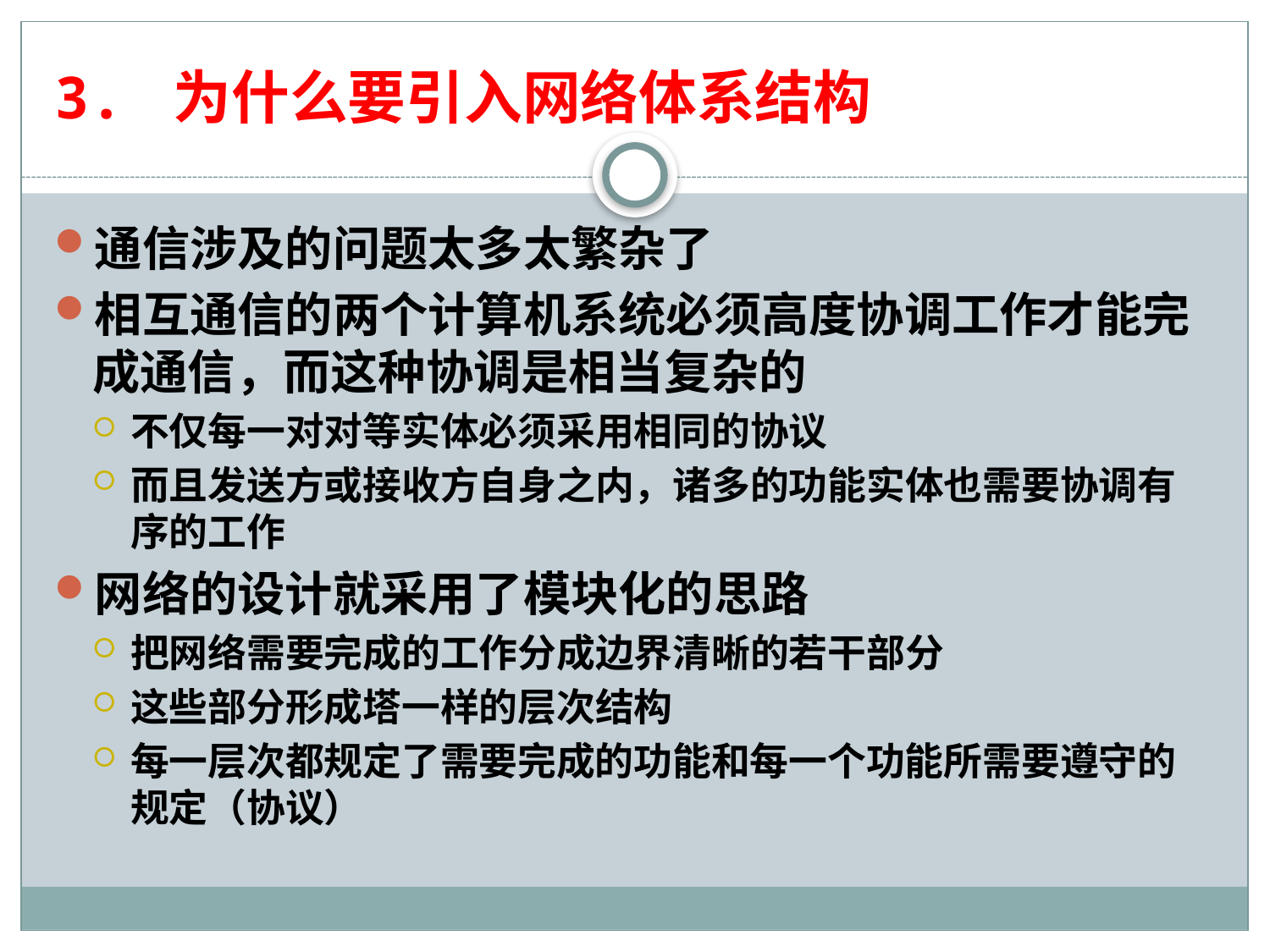

# 3. 为什么要引入网络体系结构
通信涉及的问题太多太繁杂了
相互通信的两个计算机系统必须高度协调工作才能完成通信，而这种协调是相当复杂的
不仅每一对对等实体必须采用相同的协议
而且发送方或接收方自身之内，诸多的功能实体也需要协调有序的工作
网络的设计就采用了模块化的思路
把网络需要完成的工作分成边界清晰的若干部分
这些部分形成塔一样的层次结构
每一层次都规定了需要完成的功能和每一个功能所需要遵守的规定（协议）